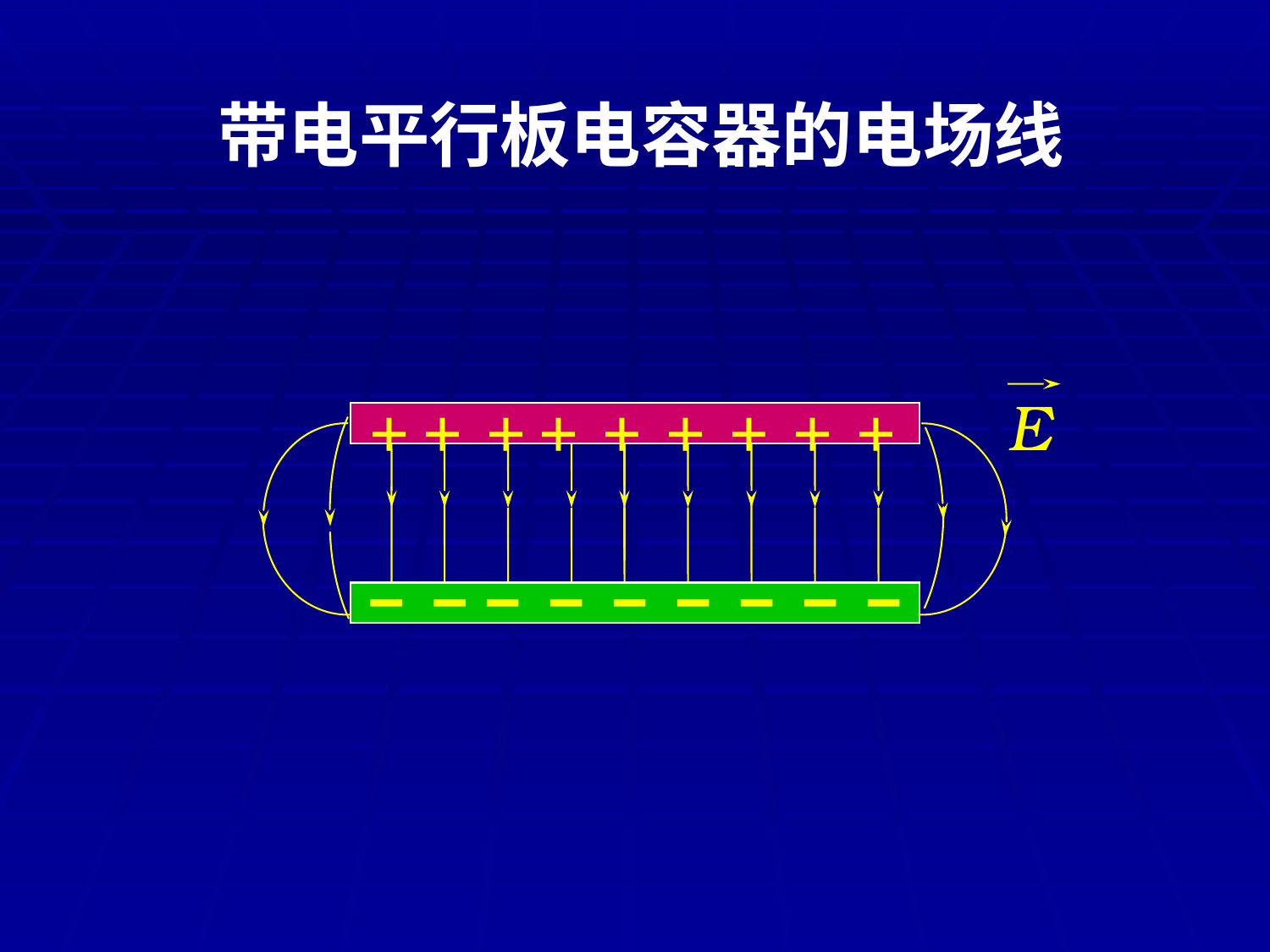

带电平行板电容器的电场线
+
+
+
+
+
+
+
+
+

E